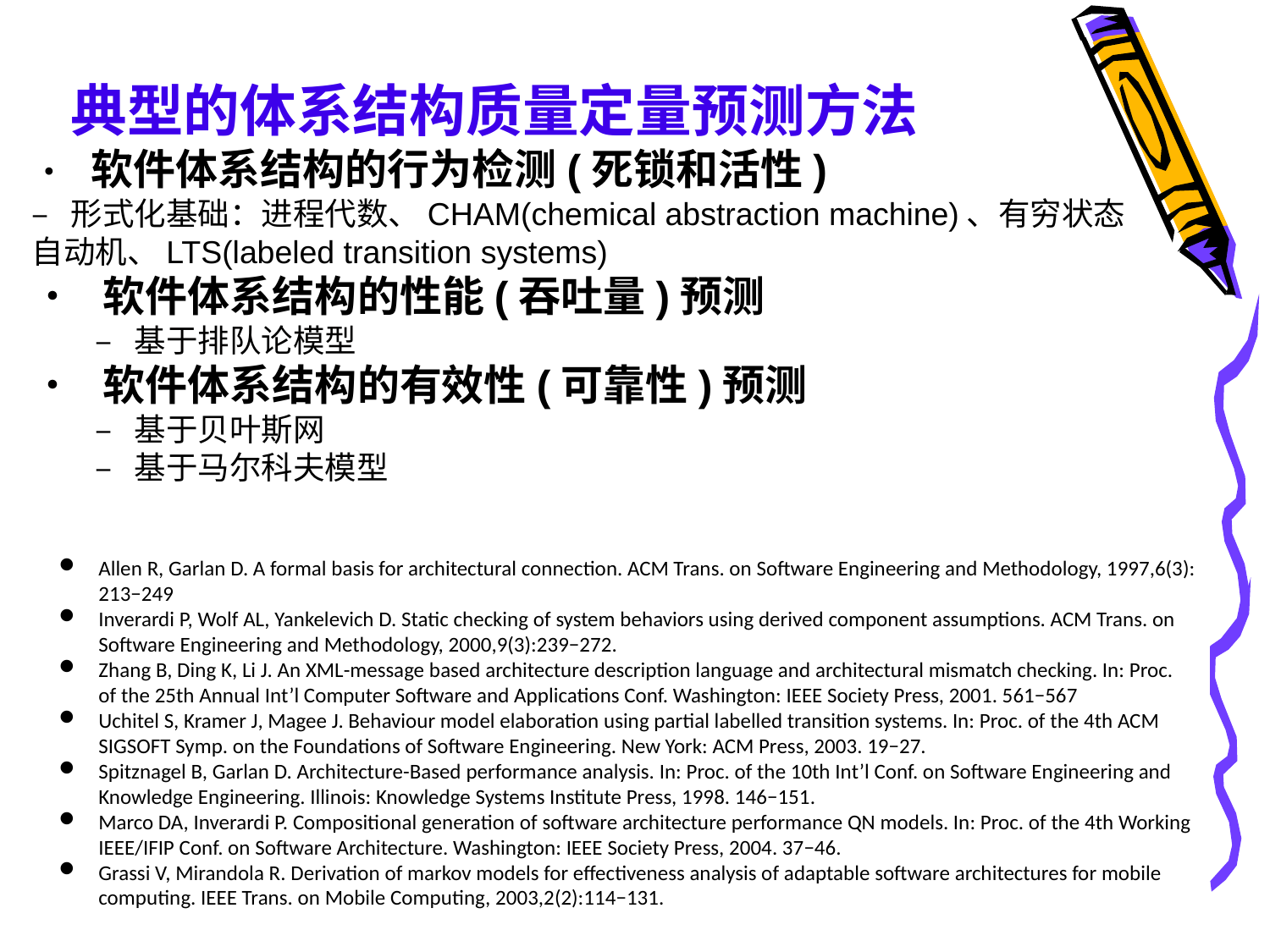

典型的体系结构质量定量预测方法
•  软件体系结构的行为检测(死锁和活性)
–  形式化基础：进程代数、CHAM(chemical abstraction machine)、有穷状态自动机、LTS(labeled transition systems)
•  软件体系结构的性能(吞吐量)预测
		–  基于排队论模型
•  软件体系结构的有效性(可靠性)预测
		–  基于贝叶斯网
		–  基于马尔科夫模型

Allen R, Garlan D. A formal basis for architectural connection. ACM Trans. on Software Engineering and Methodology, 1997,6(3): 213−249
Inverardi P, Wolf AL, Yankelevich D. Static checking of system behaviors using derived component assumptions. ACM Trans. on Software Engineering and Methodology, 2000,9(3):239−272.
Zhang B, Ding K, Li J. An XML-message based architecture description language and architectural mismatch checking. In: Proc. of the 25th Annual Int’l Computer Software and Applications Conf. Washington: IEEE Society Press, 2001. 561−567
Uchitel S, Kramer J, Magee J. Behaviour model elaboration using partial labelled transition systems. In: Proc. of the 4th ACM SIGSOFT Symp. on the Foundations of Software Engineering. New York: ACM Press, 2003. 19−27.
Spitznagel B, Garlan D. Architecture-Based performance analysis. In: Proc. of the 10th Int’l Conf. on Software Engineering and Knowledge Engineering. Illinois: Knowledge Systems Institute Press, 1998. 146−151.
Marco DA, Inverardi P. Compositional generation of software architecture performance QN models. In: Proc. of the 4th Working IEEE/IFIP Conf. on Software Architecture. Washington: IEEE Society Press, 2004. 37−46.
Grassi V, Mirandola R. Derivation of markov models for effectiveness analysis of adaptable software architectures for mobile computing. IEEE Trans. on Mobile Computing, 2003,2(2):114−131.

66/75
计算机学院  研究生课程  高级软件工程